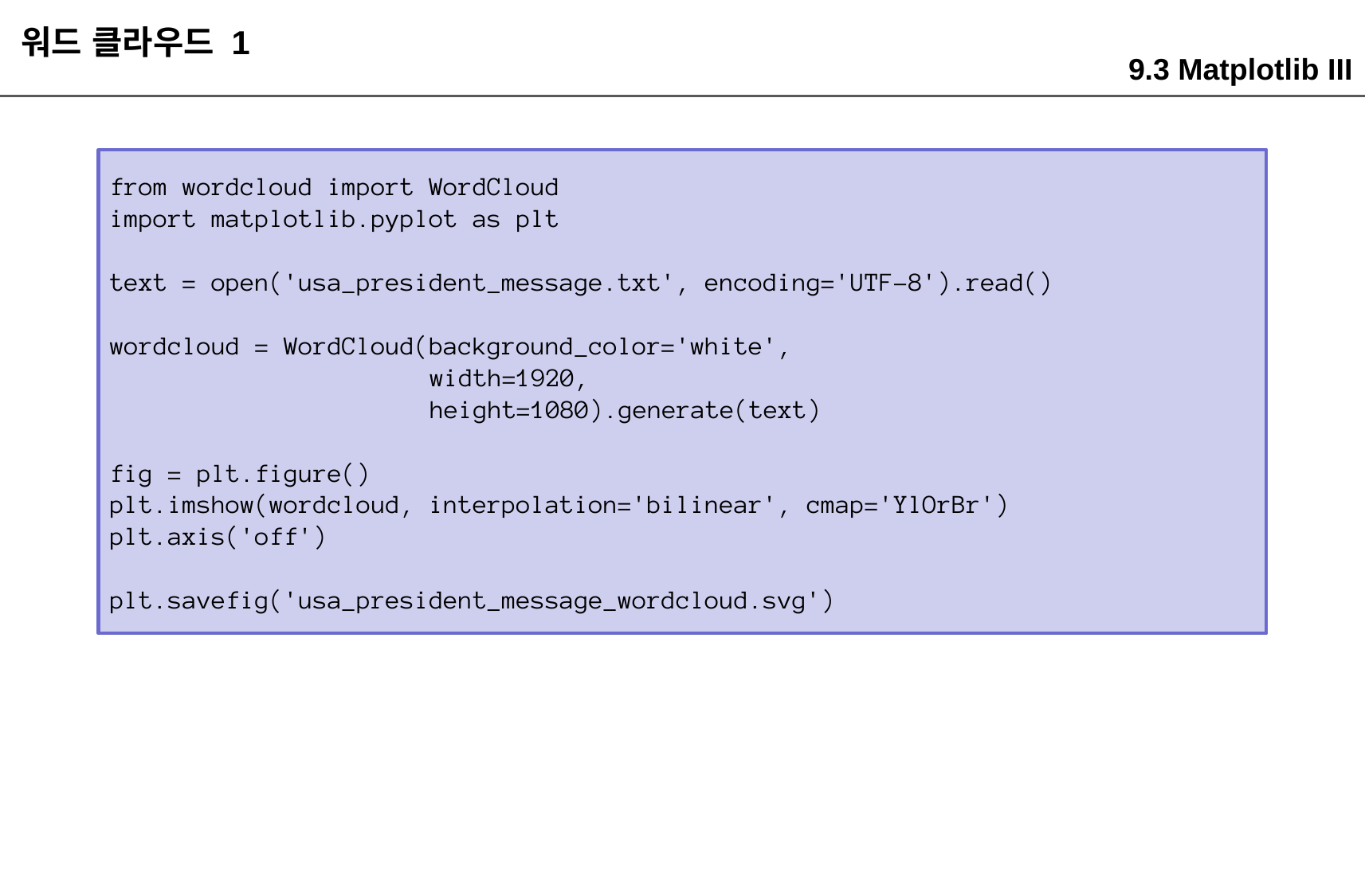

워드 클라우드 1
9.3 Matplotlib III
from wordcloud import WordCloud
import matplotlib.pyplot as plt

text = open('usa_president_message.txt', encoding='UTF-8').read()

wordcloud = WordCloud(background_color='white',
                      width=1920,
                      height=1080).generate(text)

fig = plt.figure()
plt.imshow(wordcloud, interpolation='bilinear', cmap='YlOrBr')
plt.axis('off')

plt.savefig('usa_president_message_wordcloud.svg')